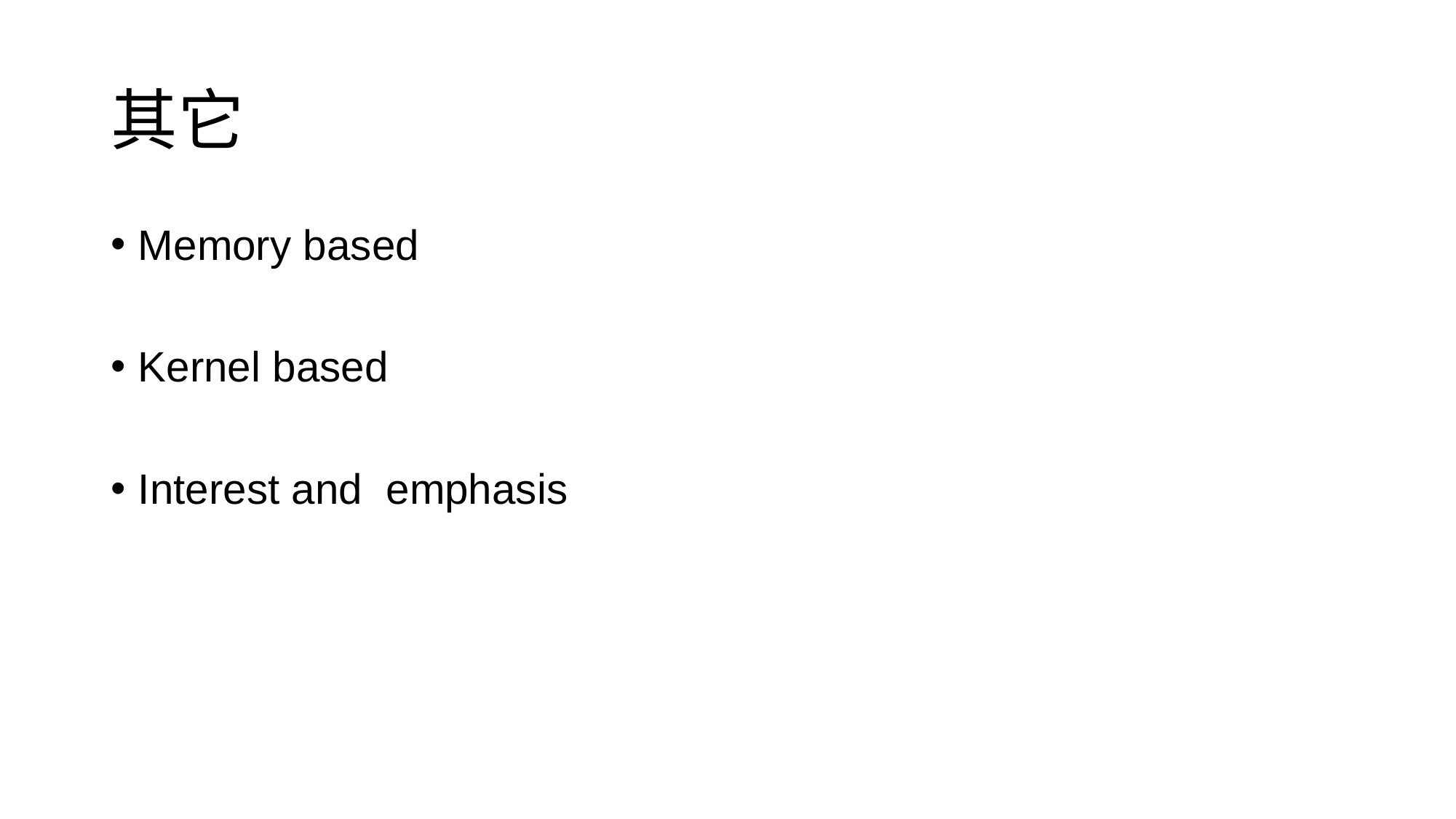

# 其它
Memory based

Kernel based

Interest and  emphasis